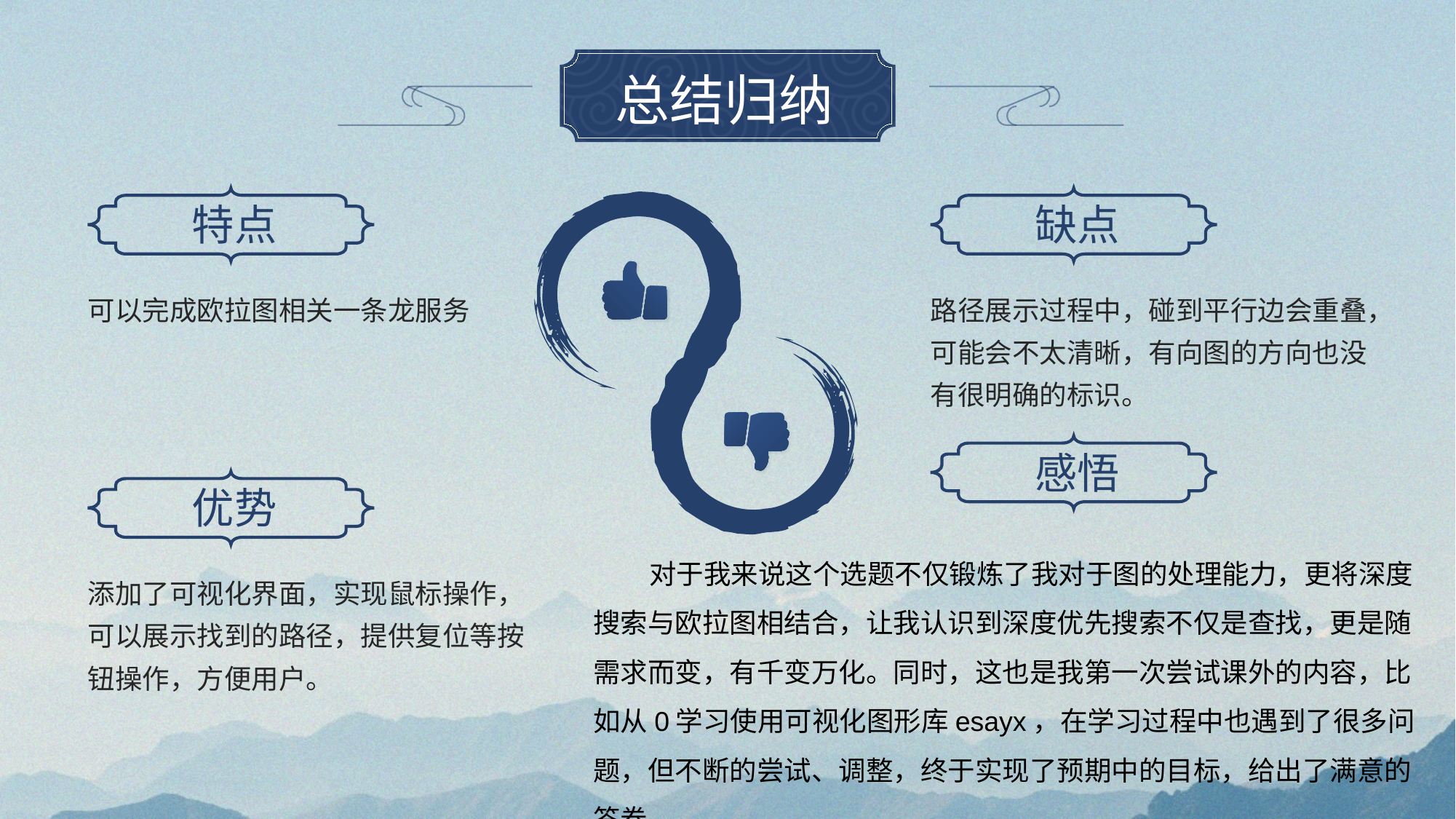

# 总结归纳

特点
缺点

可以完成欧拉图相关一条龙服务
路径展示过程中，碰到平行边会重叠，可能会不太清晰，有向图的方向也没有很明确的标识。

感悟

优势
        对于我来说这个选题不仅锻炼了我对于图的处理能力，更将深度搜索与欧拉图相结合，让我认识到深度优先搜索不仅是查找，更是随需求而变，有千变万化。同时，这也是我第一次尝试课外的内容，比如从0学习使用可视化图形库esayx，在学习过程中也遇到了很多问题，但不断的尝试、调整，终于实现了预期中的目标，给出了满意的答卷。
添加了可视化界面，实现鼠标操作，可以展示找到的路径，提供复位等按钮操作，方便用户。